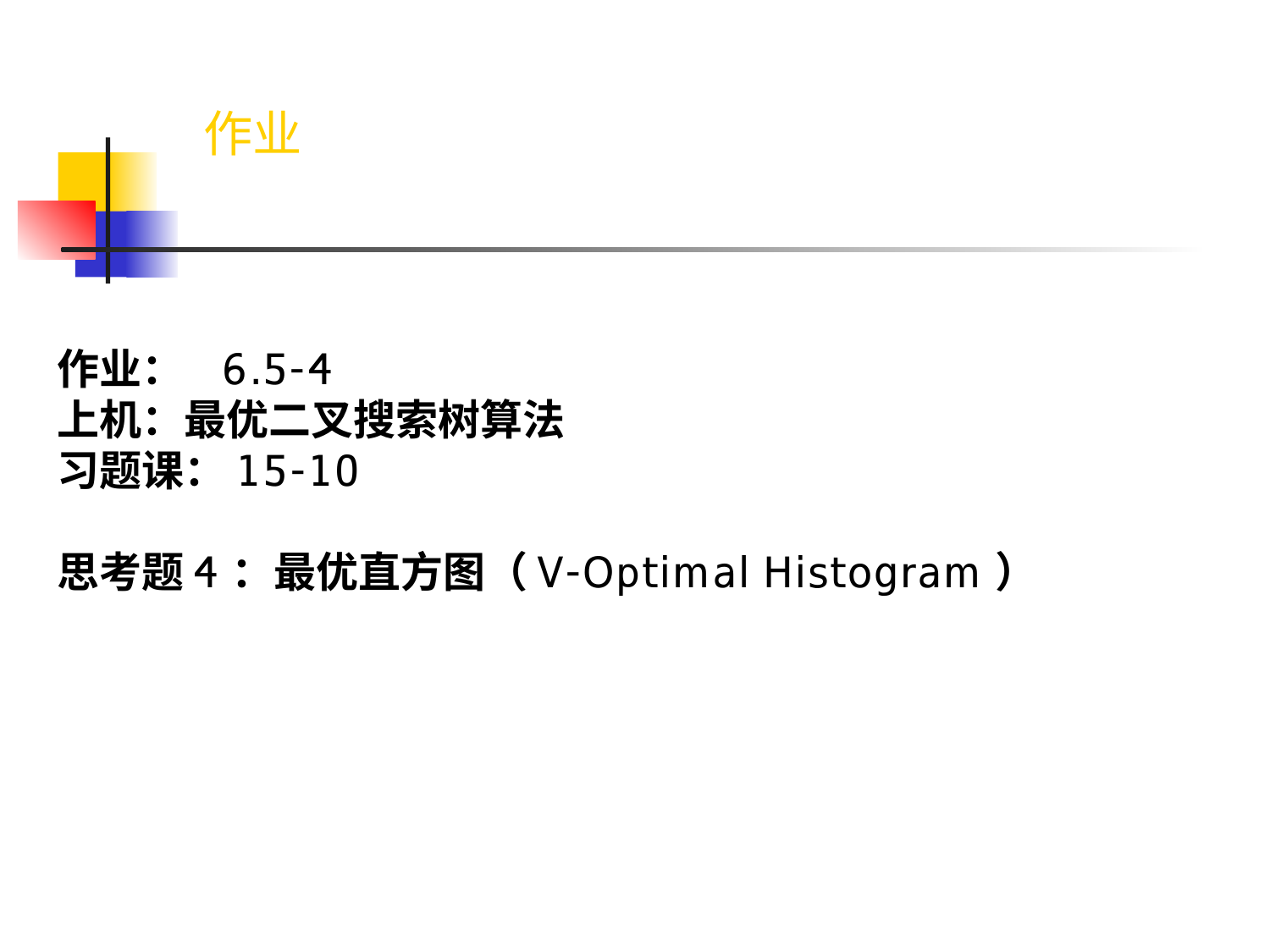

作业
作业：   6.5-4
上机：最优二叉搜索树算法
习题课：15-10

思考题4：最优直方图（V-Optimal Histogram）